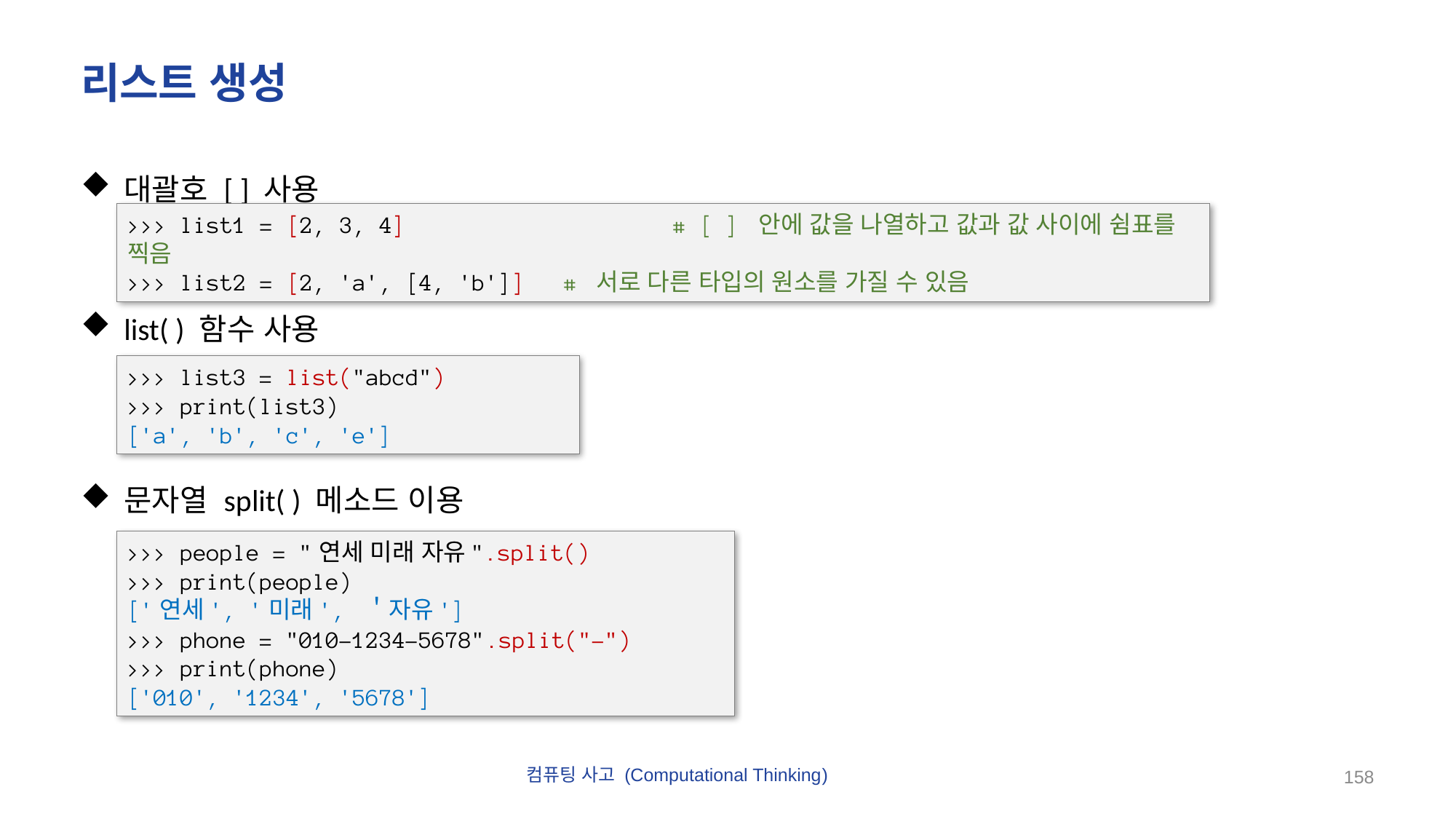

# 리스트 생성
대괄호 [ ] 사용

list( ) 함수 사용

문자열 split( ) 메소드 이용
>>> list1 = [2, 3, 4]   			# [ ] 안에 값을 나열하고 값과 값 사이에 쉼표를 찍음
>>> list2 = [2, 'a', [4, 'b']]	# 서로 다른 타입의 원소를 가질 수 있음
>>> list3 = list("abcd")
>>> print(list3)
['a', 'b', 'c', 'e']
>>> people = "연세 미래 자유".split()
>>> print(people)
['연세', '미래', ＇자유']
>>> phone = "010-1234-5678".split("-")
>>> print(phone)
['010', '1234', '5678']